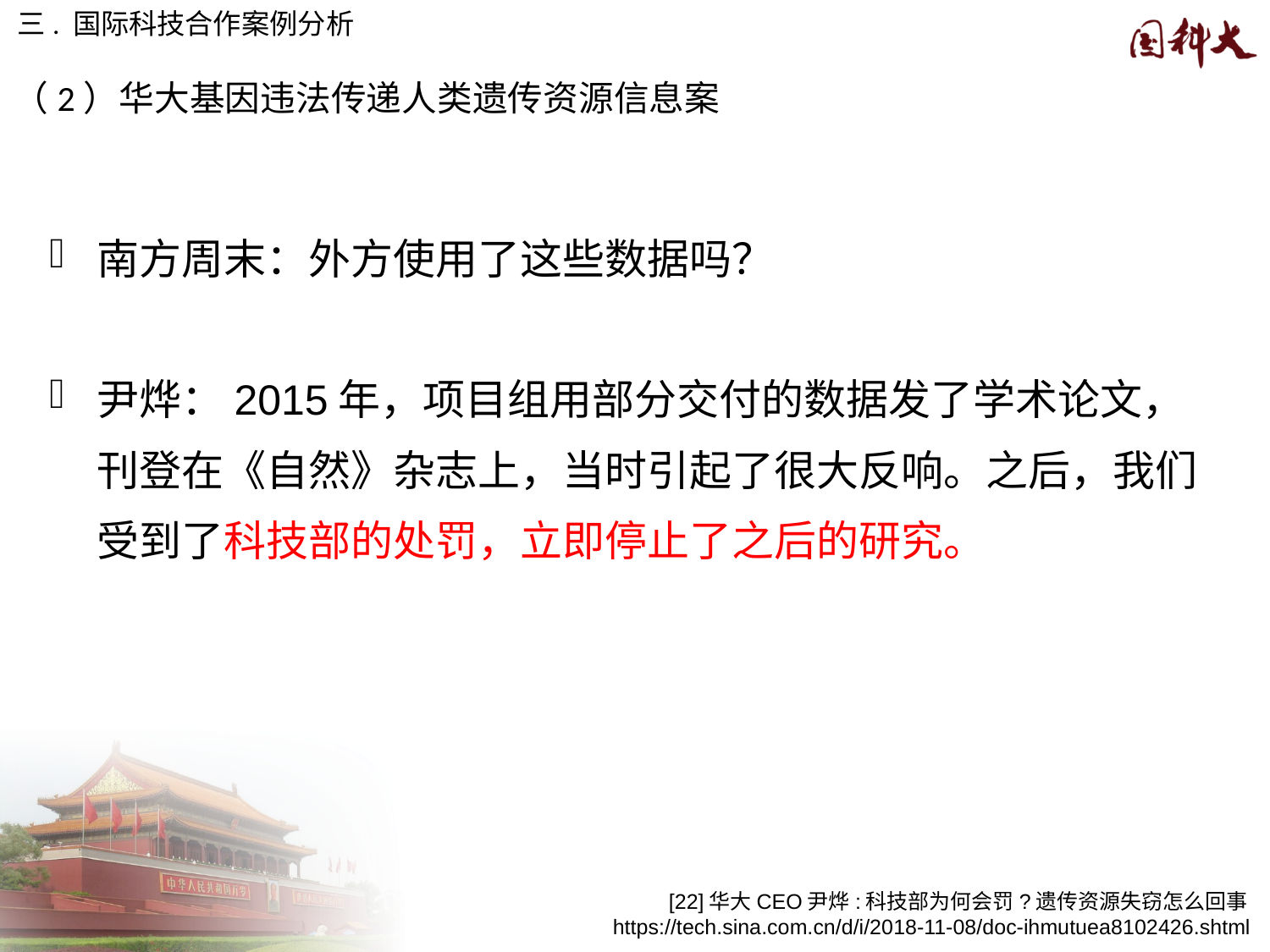

三. 国际科技合作案例分析
（2）华大基因违法传递人类遗传资源信息案

南方周末：外方使用了这些数据吗？

尹烨：2015年，项目组用部分交付的数据发了学术论文，刊登在《自然》杂志上，当时引起了很大反响。之后，我们受到了科技部的处罚，立即停止了之后的研究。
[22]华大CEO尹烨:科技部为何会罚?遗传资源失窃怎么回事 https://tech.sina.com.cn/d/i/2018-11-08/doc-ihmutuea8102426.shtml